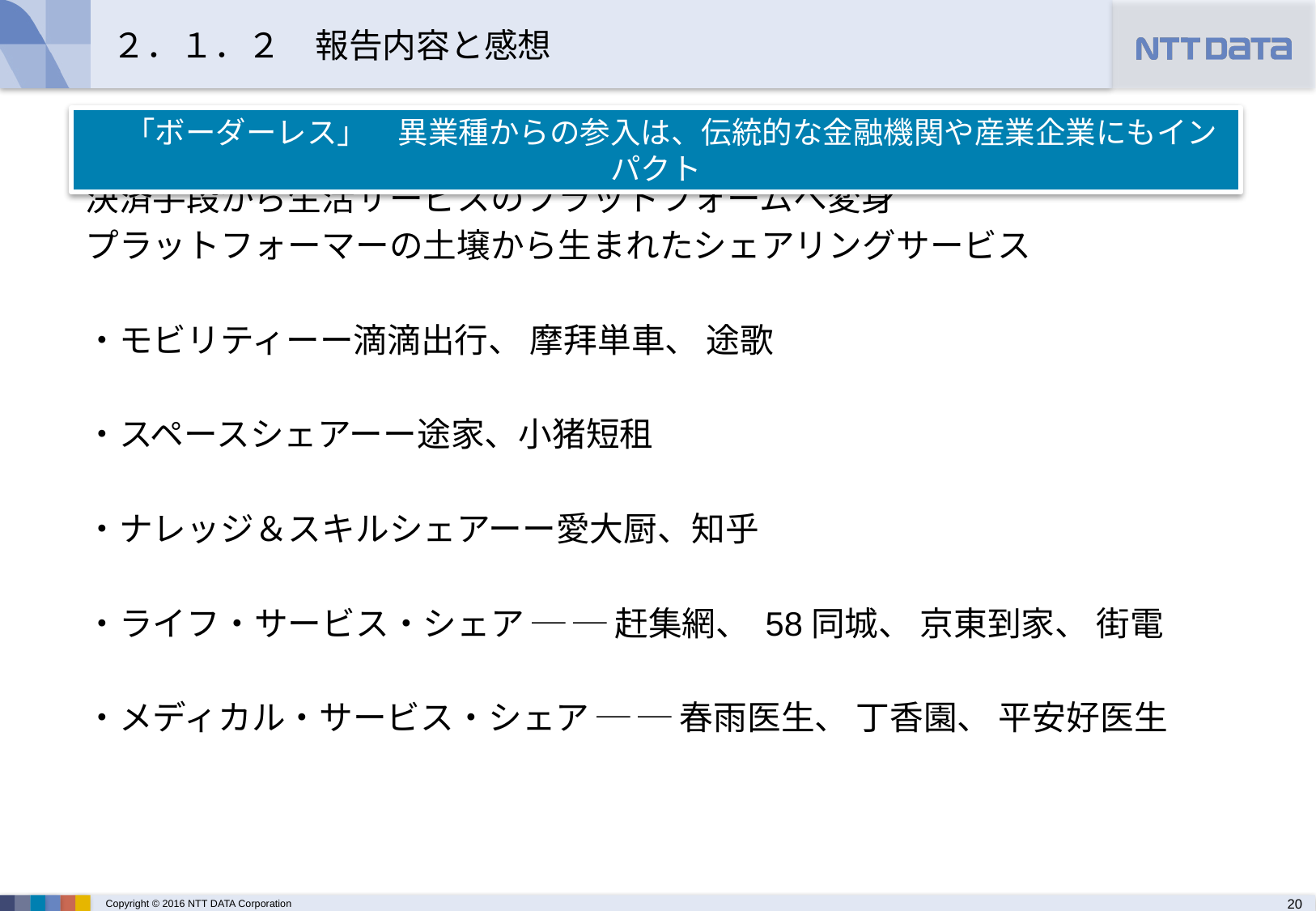

# ２．１．２　報告内容と感想
　「ボーダーレス」　異業種からの参入は、伝統的な金融機関や産業企業にもインパクト
　決済手段から生活サービスのプラットフォームへ変身
　プラットフォーマーの土壌から生まれたシェアリングサービス

　・モビリティーー滴滴出行、 摩拜単車、 途歌

　・スペースシェアーー途家、小猪短租

　・ナレッジ＆スキルシェアーー愛大厨、知乎

　・ライフ・サービス・シェア ─ ─ 赶集網、 58同城、 京東到家、 街電

　・メディカル・サービス・シェア ─ ─ 春雨医生、 丁香園、 平安好医生